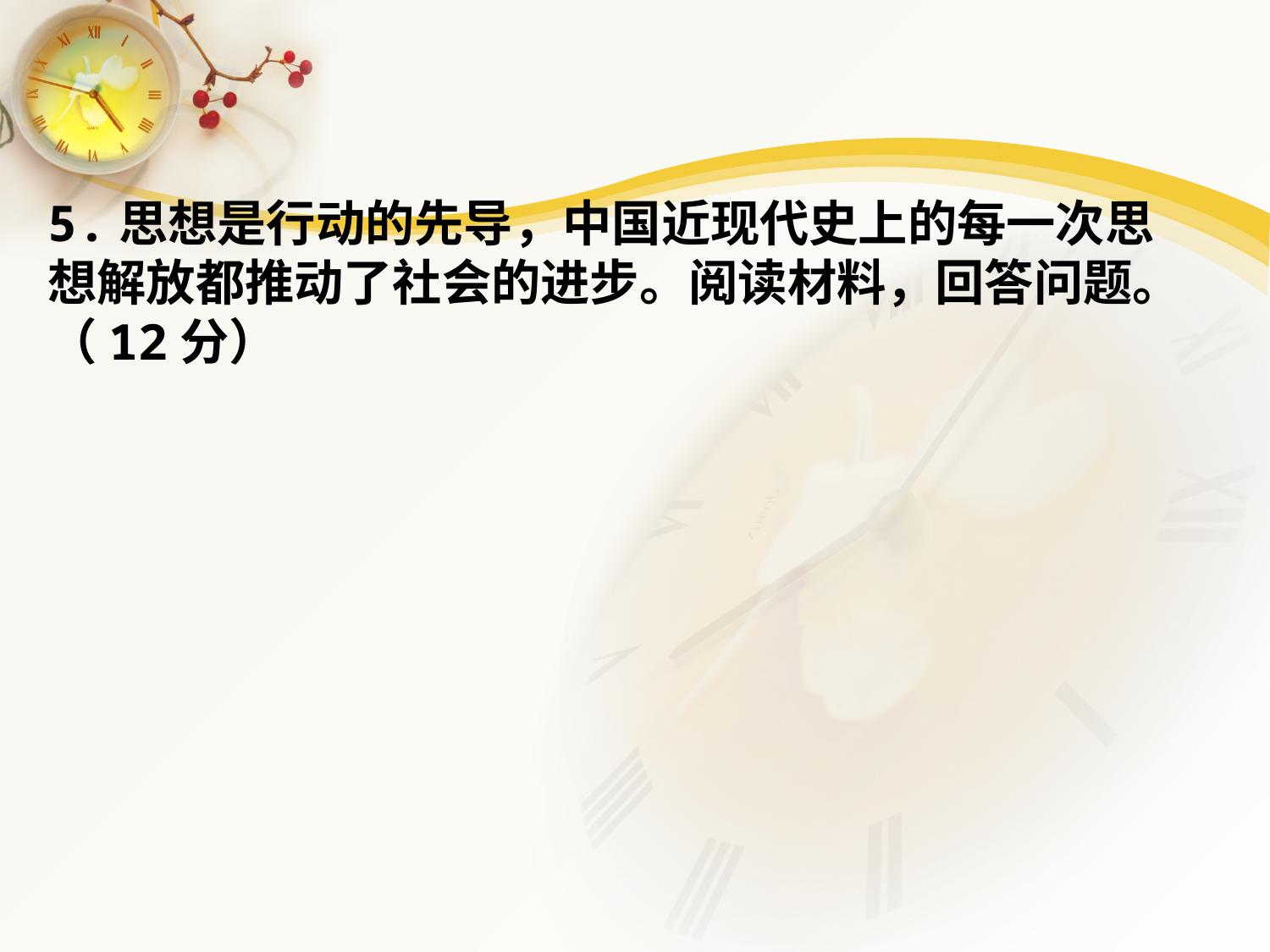

5.思想是行动的先导，中国近现代史上的每一次思想解放都推动了社会的进步。阅读材料，回答问题。（12分）